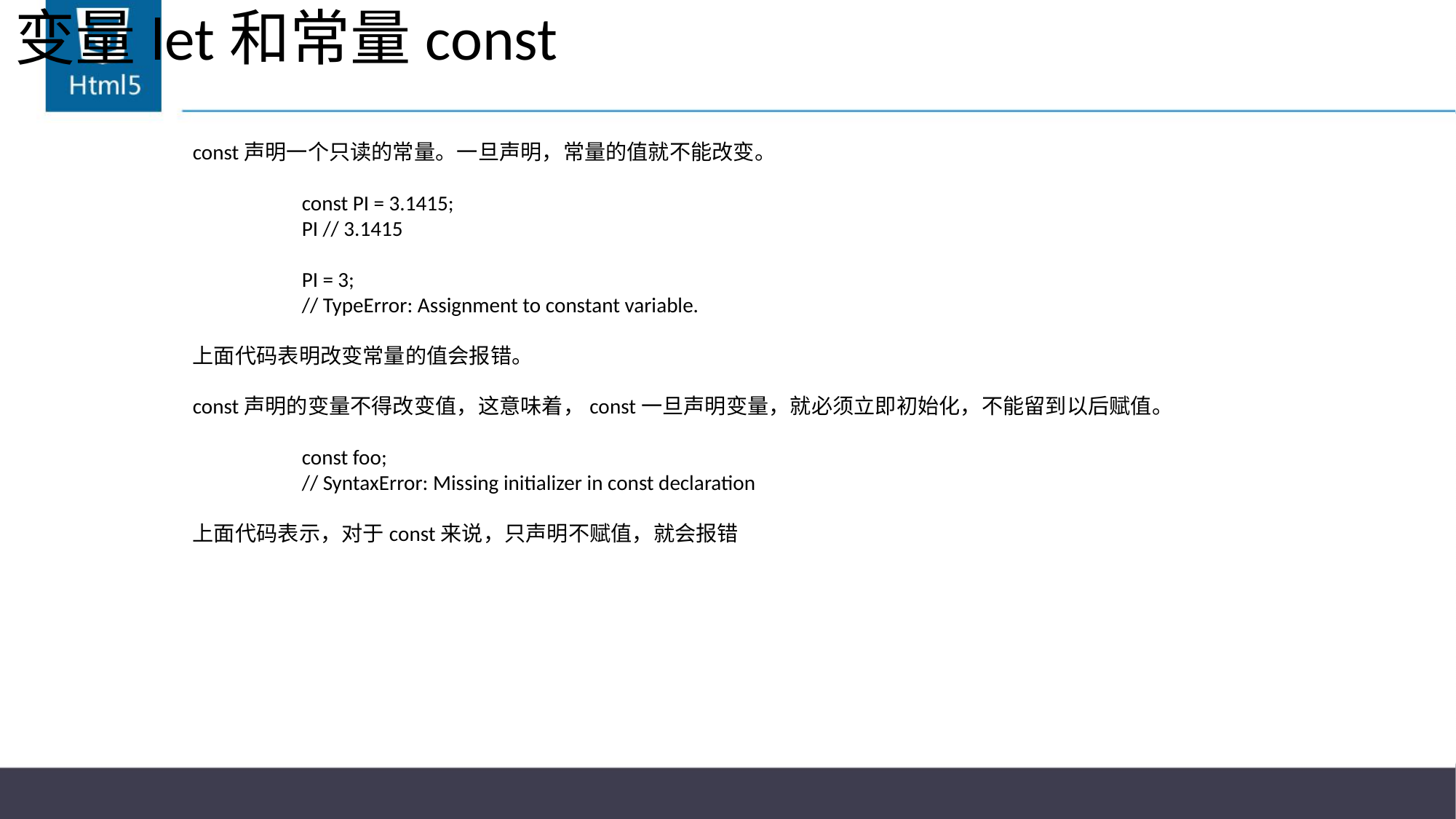

# 变量let和常量const
const声明一个只读的常量。一旦声明，常量的值就不能改变。

	const PI = 3.1415;
	PI // 3.1415

	PI = 3;
	// TypeError: Assignment to constant variable.

上面代码表明改变常量的值会报错。

const声明的变量不得改变值，这意味着，const一旦声明变量，就必须立即初始化，不能留到以后赋值。

	const foo;
	// SyntaxError: Missing initializer in const declaration

上面代码表示，对于const来说，只声明不赋值，就会报错